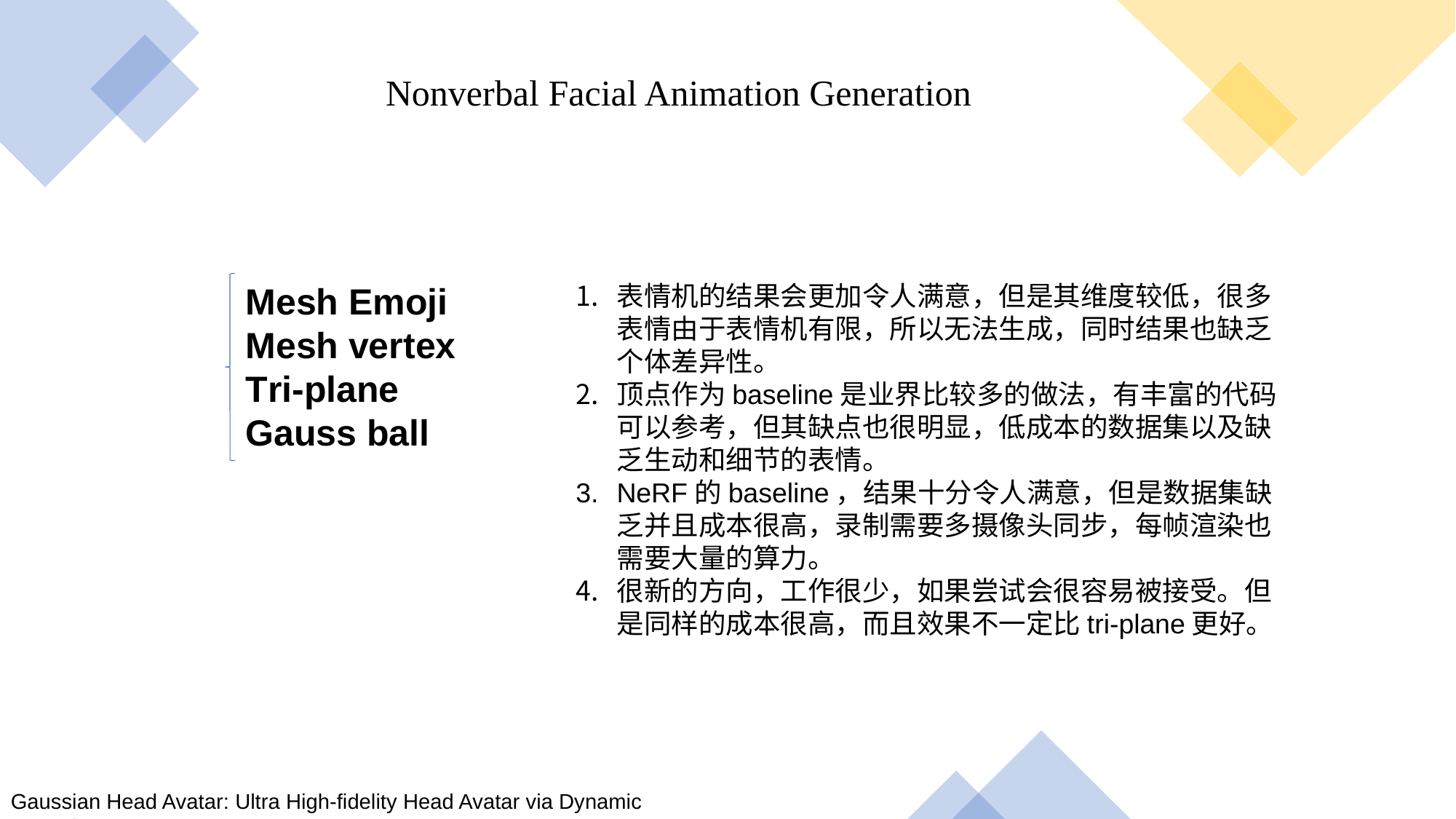

Nonverbal Facial Animation Generation

Mesh Emoji
Mesh vertex
Tri-plane
Gauss ball
表情机的结果会更加令人满意，但是其维度较低，很多表情由于表情机有限，所以无法生成，同时结果也缺乏个体差异性。
顶点作为baseline是业界比较多的做法，有丰富的代码可以参考，但其缺点也很明显，低成本的数据集以及缺乏生动和细节的表情。
NeRF的baseline，结果十分令人满意，但是数据集缺乏并且成本很高，录制需要多摄像头同步，每帧渲染也需要大量的算力。
很新的方向，工作很少，如果尝试会很容易被接受。但是同样的成本很高，而且效果不一定比tri-plane更好。

Gaussian Head Avatar: Ultra High-fidelity Head Avatar via Dynamic Gaussians